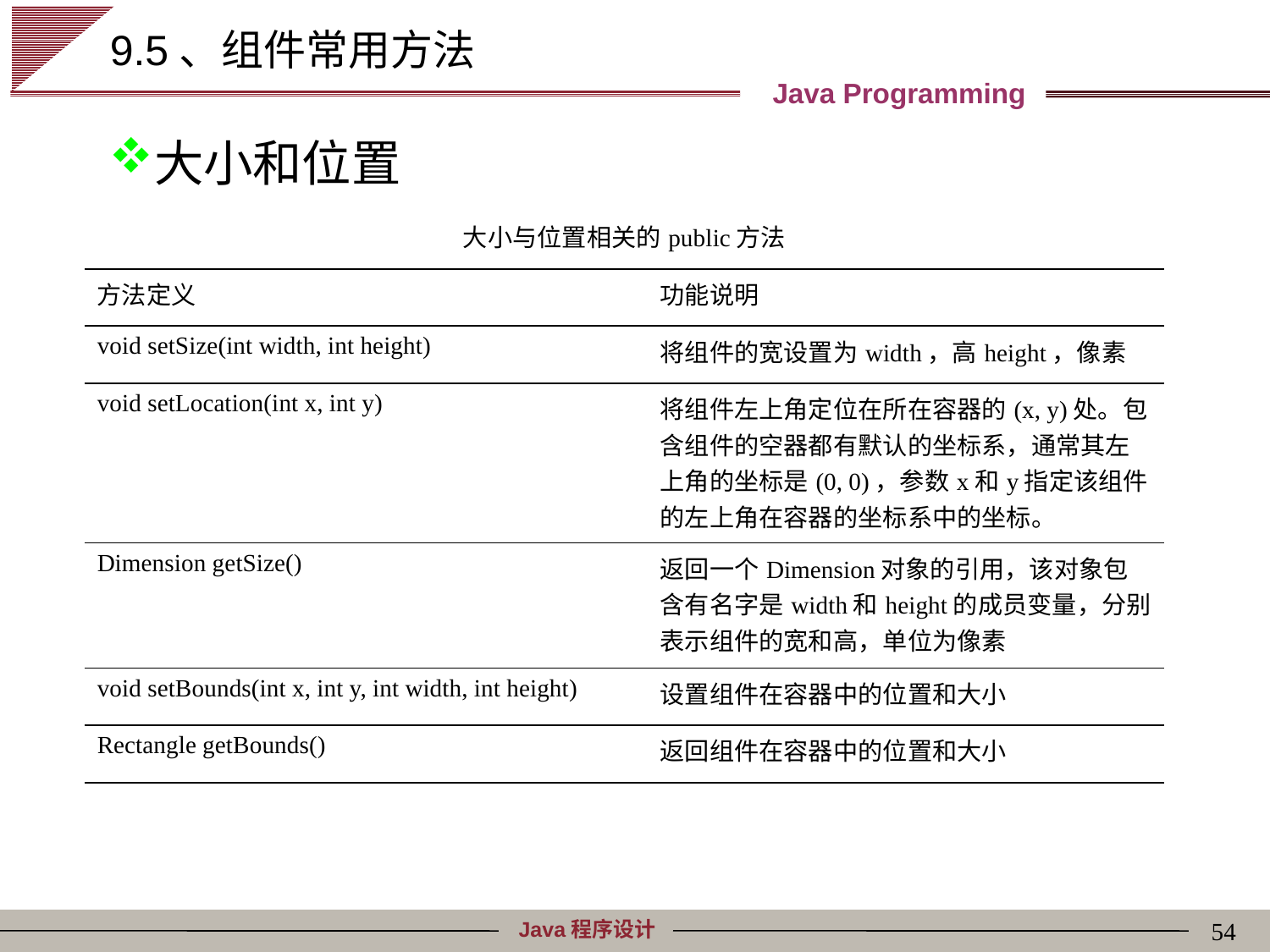

# 9.5、组件常用方法
大小和位置
| 大小与位置相关的public方法 |  |
| --- | --- |
| 方法定义 | 功能说明 |
| void setSize(int width, int height) | 将组件的宽设置为width，高height，像素 |
| void setLocation(int x, int y) | 将组件左上角定位在所在容器的(x, y)处。包含组件的空器都有默认的坐标系，通常其左上角的坐标是(0, 0)，参数x和y指定该组件的左上角在容器的坐标系中的坐标。 |
| Dimension getSize() | 返回一个Dimension对象的引用，该对象包含有名字是width和height的成员变量，分别表示组件的宽和高，单位为像素 |
| void setBounds(int x, int y, int width, int height) | 设置组件在容器中的位置和大小 |
| Rectangle getBounds() | 返回组件在容器中的位置和大小 |